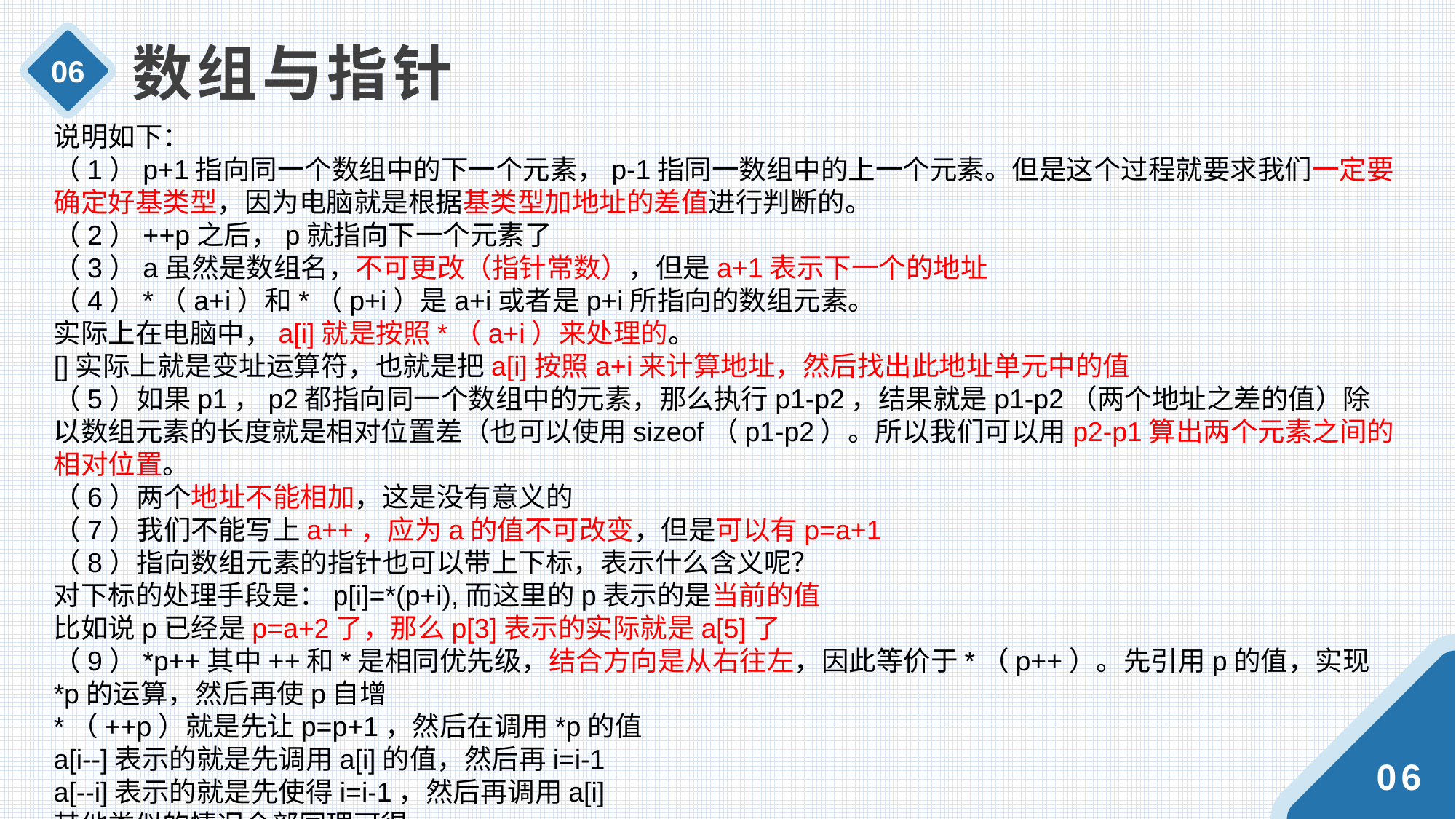

数组与指针

06
说明如下：
（1）p+1指向同一个数组中的下一个元素，p-1指同一数组中的上一个元素。但是这个过程就要求我们一定要确定好基类型，因为电脑就是根据基类型加地址的差值进行判断的。
（2）++p之后，p就指向下一个元素了
（3）a虽然是数组名，不可更改（指针常数），但是a+1表示下一个的地址
（4）*（a+i）和*（p+i）是a+i或者是p+i所指向的数组元素。
实际上在电脑中，a[i]就是按照*（a+i）来处理的。
[]实际上就是变址运算符，也就是把a[i]按照a+i来计算地址，然后找出此地址单元中的值
（5）如果p1，p2都指向同一个数组中的元素，那么执行p1-p2，结果就是p1-p2（两个地址之差的值）除以数组元素的长度就是相对位置差（也可以使用sizeof（p1-p2）。所以我们可以用p2-p1算出两个元素之间的相对位置。
（6）两个地址不能相加，这是没有意义的
（7）我们不能写上a++，应为a的值不可改变，但是可以有p=a+1
（8）指向数组元素的指针也可以带上下标，表示什么含义呢？
对下标的处理手段是：p[i]=*(p+i),而这里的p表示的是当前的值
比如说p已经是p=a+2了，那么p[3]表示的实际就是a[5]了
（9）*p++其中++和*是相同优先级，结合方向是从右往左，因此等价于*（p++）。先引用p的值，实现*p的运算，然后再使p自增
*（++p）就是先让p=p+1，然后在调用*p的值
a[i--]表示的就是先调用a[i]的值，然后再i=i-1
a[--i]表示的就是先使得i=i-1，然后再调用a[i]
其他类似的情况全部同理可得

06